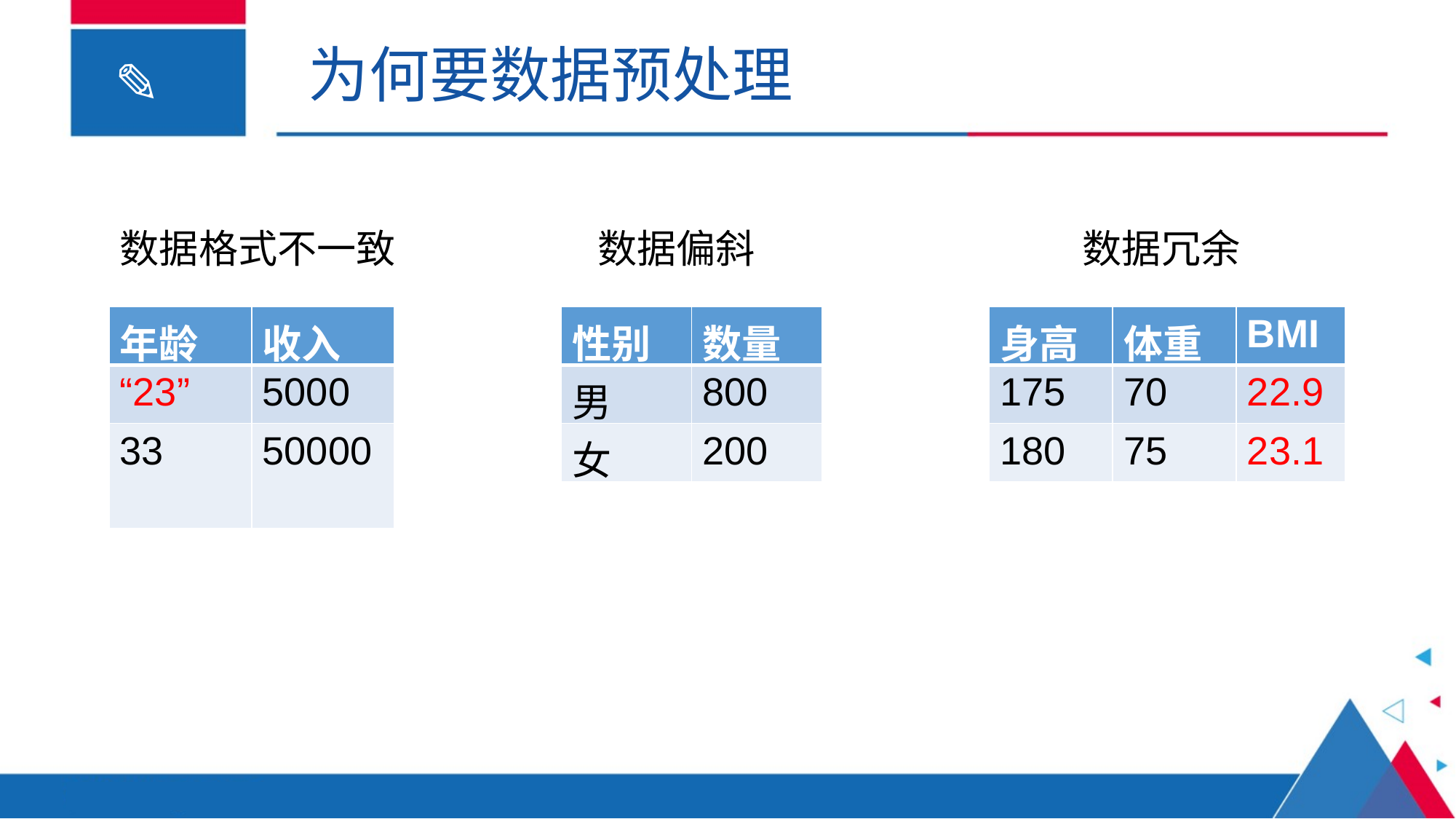

为何要数据预处理
数据格式不一致
数据偏斜
数据冗余
| 年龄 | 收入 |
| --- | --- |
| “23” | 5000 |
| 33 | 50000 |
| 性别 | 数量 |
| --- | --- |
| 男 | 800 |
| 女 | 200 |
| 身高 | 体重 | BMI |
| --- | --- | --- |
| 175 | 70 | 22.9 |
| 180 | 75 | 23.1 |